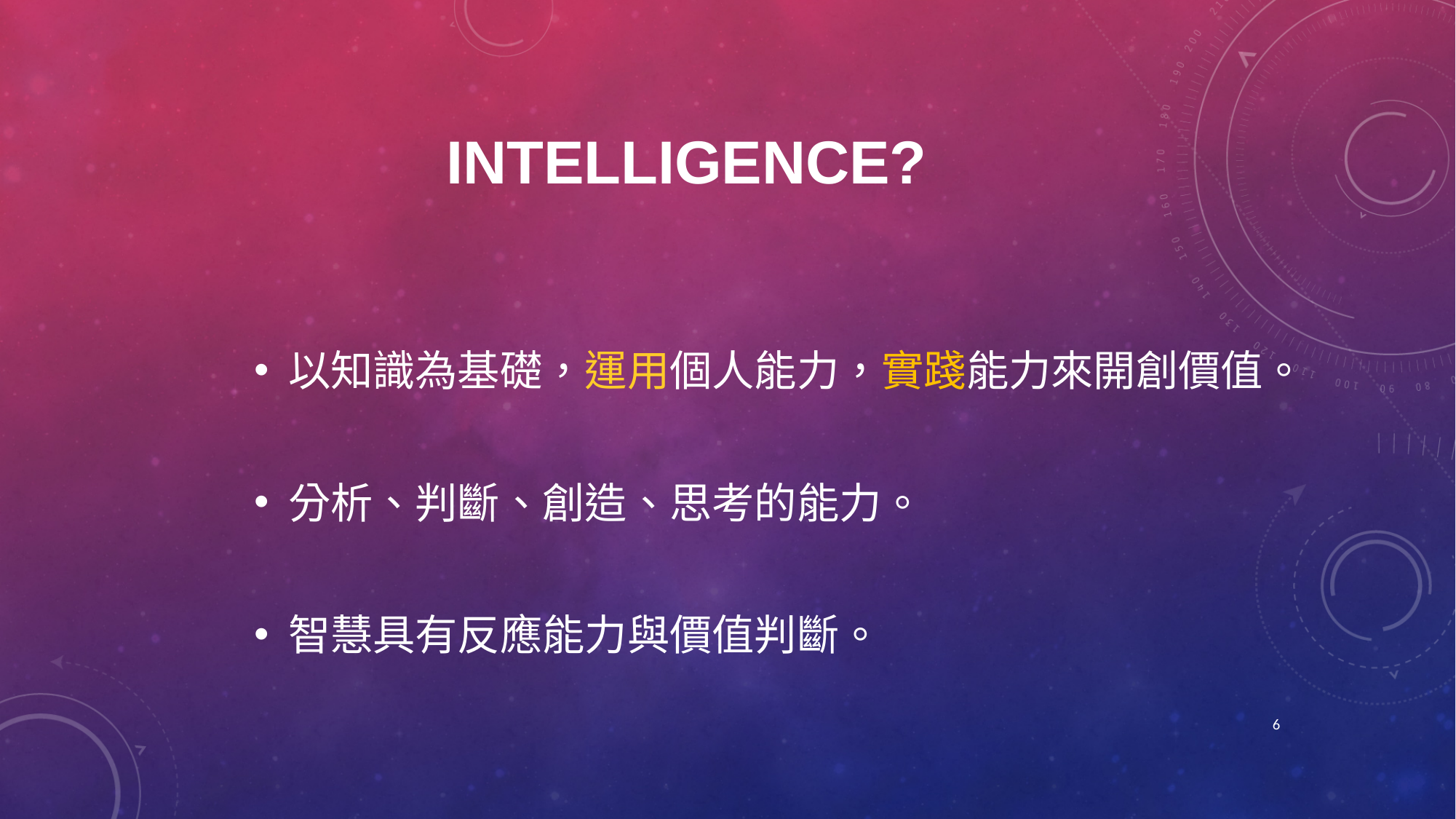

# Intelligence?
以知識為基礎，運用個人能力，實踐能力來開創價值。

分析、判斷、創造、思考的能力。

智慧具有反應能力與價值判斷。
6